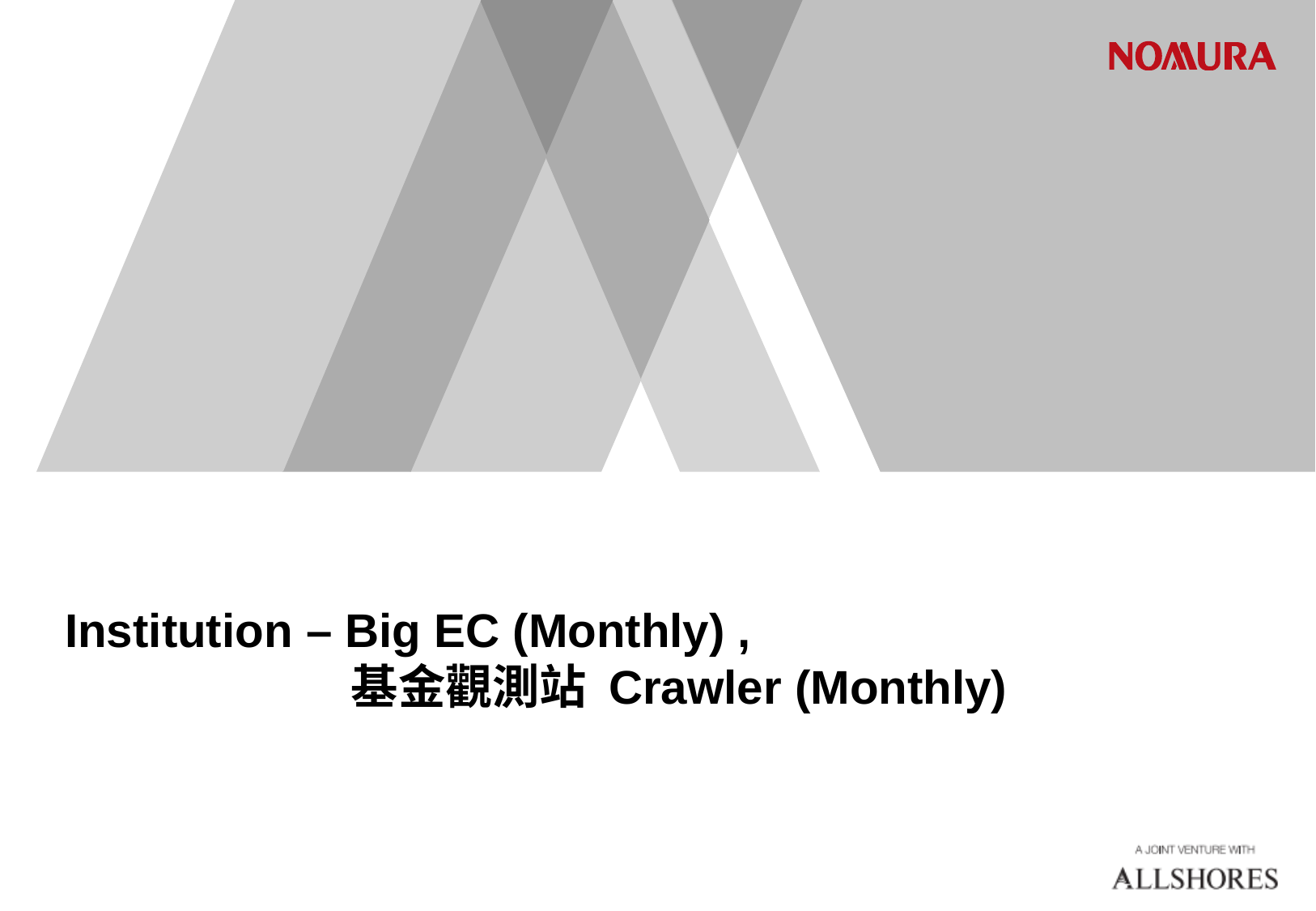

Institution – Big EC (Monthly) ,
		   基金觀測站 Crawler (Monthly)